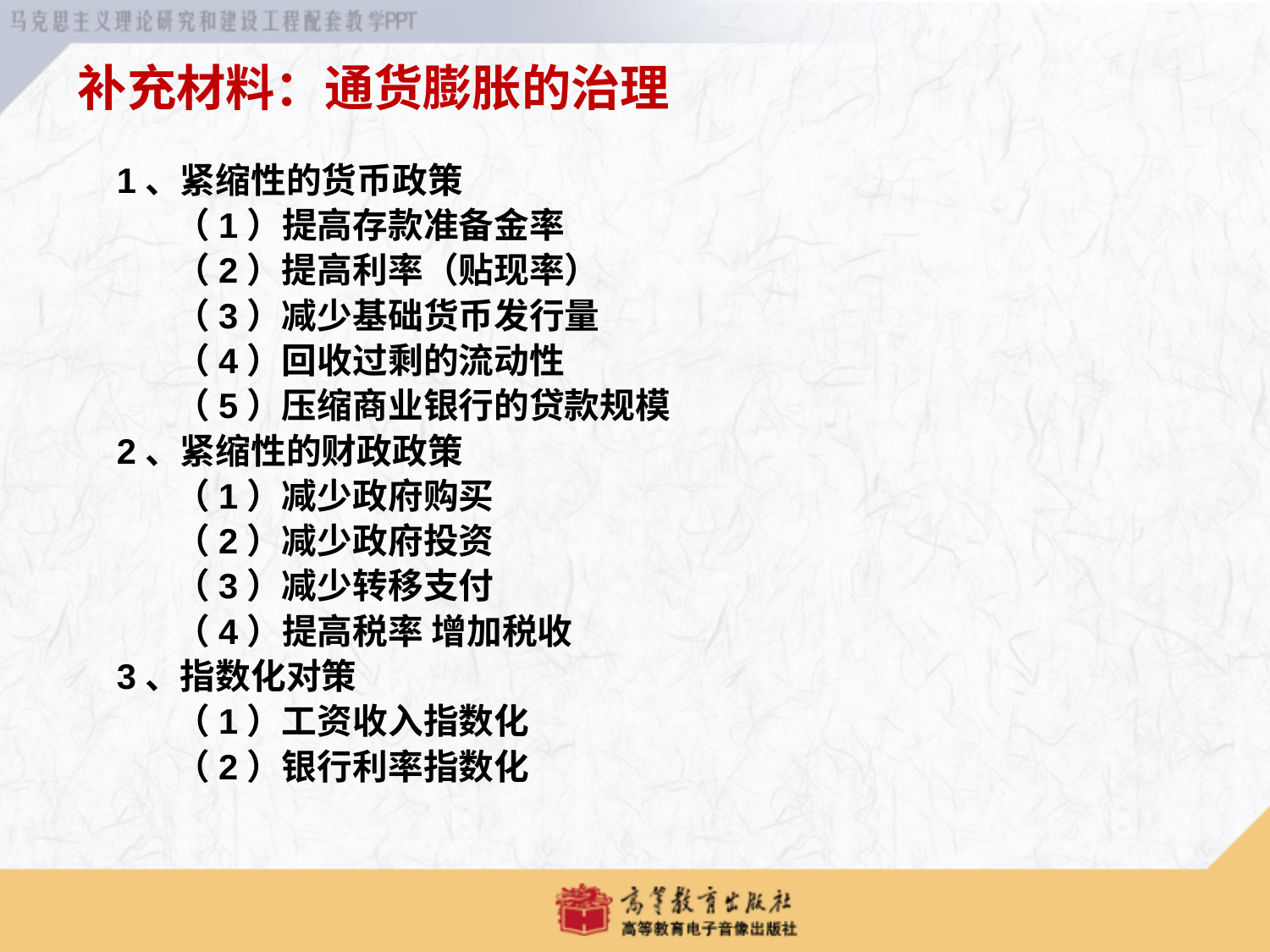

# 补充材料：通货膨胀的治理
    1、紧缩性的货币政策
           （1）提高存款准备金率
           （2）提高利率（贴现率）
           （3）减少基础货币发行量
           （4）回收过剩的流动性
           （5）压缩商业银行的贷款规模
    2、紧缩性的财政政策
           （1）减少政府购买
           （2）减少政府投资
           （3）减少转移支付
           （4）提高税率 增加税收
    3、指数化对策
           （1）工资收入指数化
           （2）银行利率指数化
67